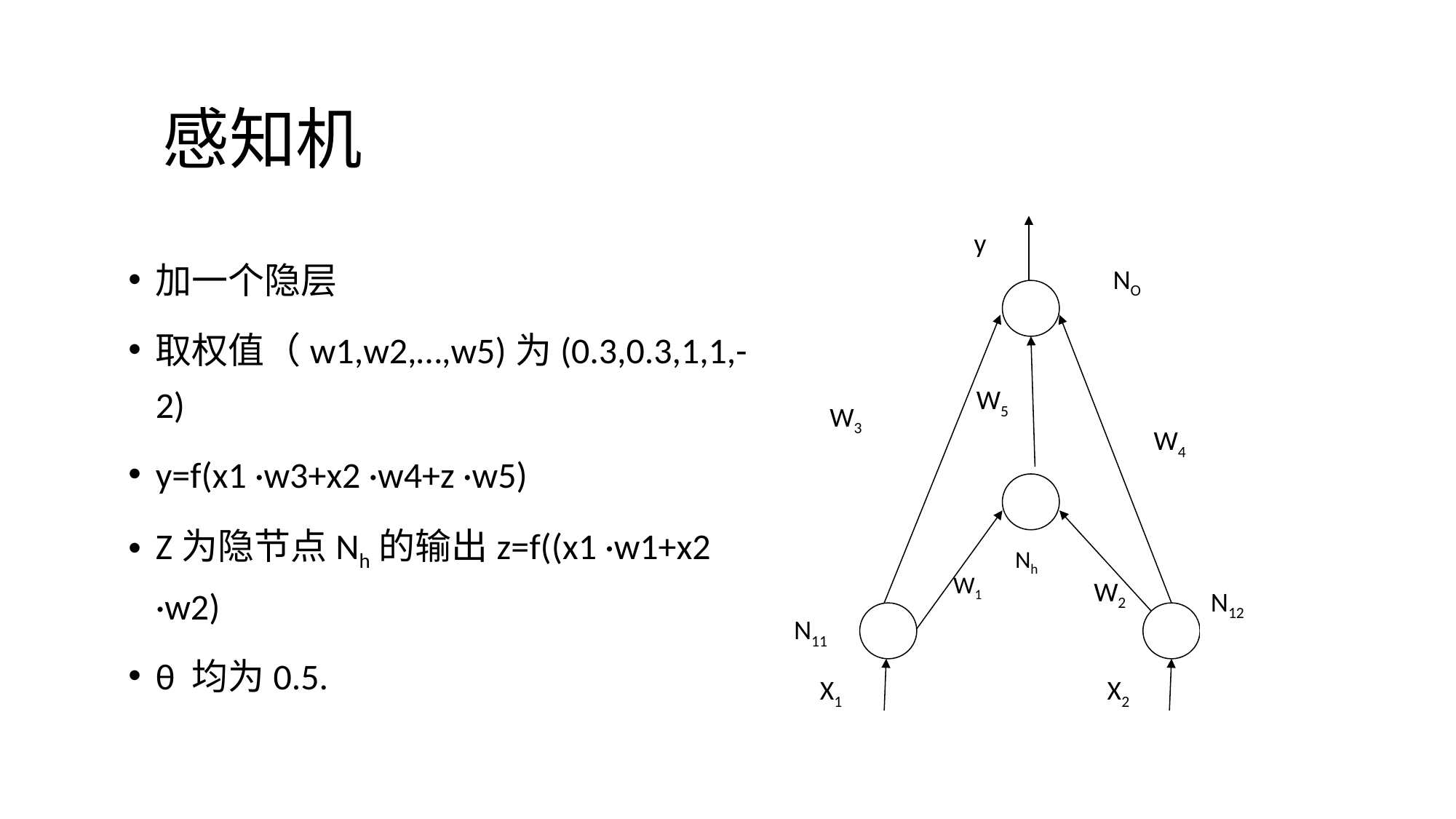

# 感知机
y
NO

W5
W3
W4
W2
N12

N11
X1
X2

Nh
加一个隐层
取权值（w1,w2,…,w5)为(0.3,0.3,1,1,-2)
y=f(x1 ·w3+x2 ·w4+z ·w5)
Z为隐节点Nh的输出z=f((x1 ·w1+x2 ·w2)
θ 均为0.5.

W1